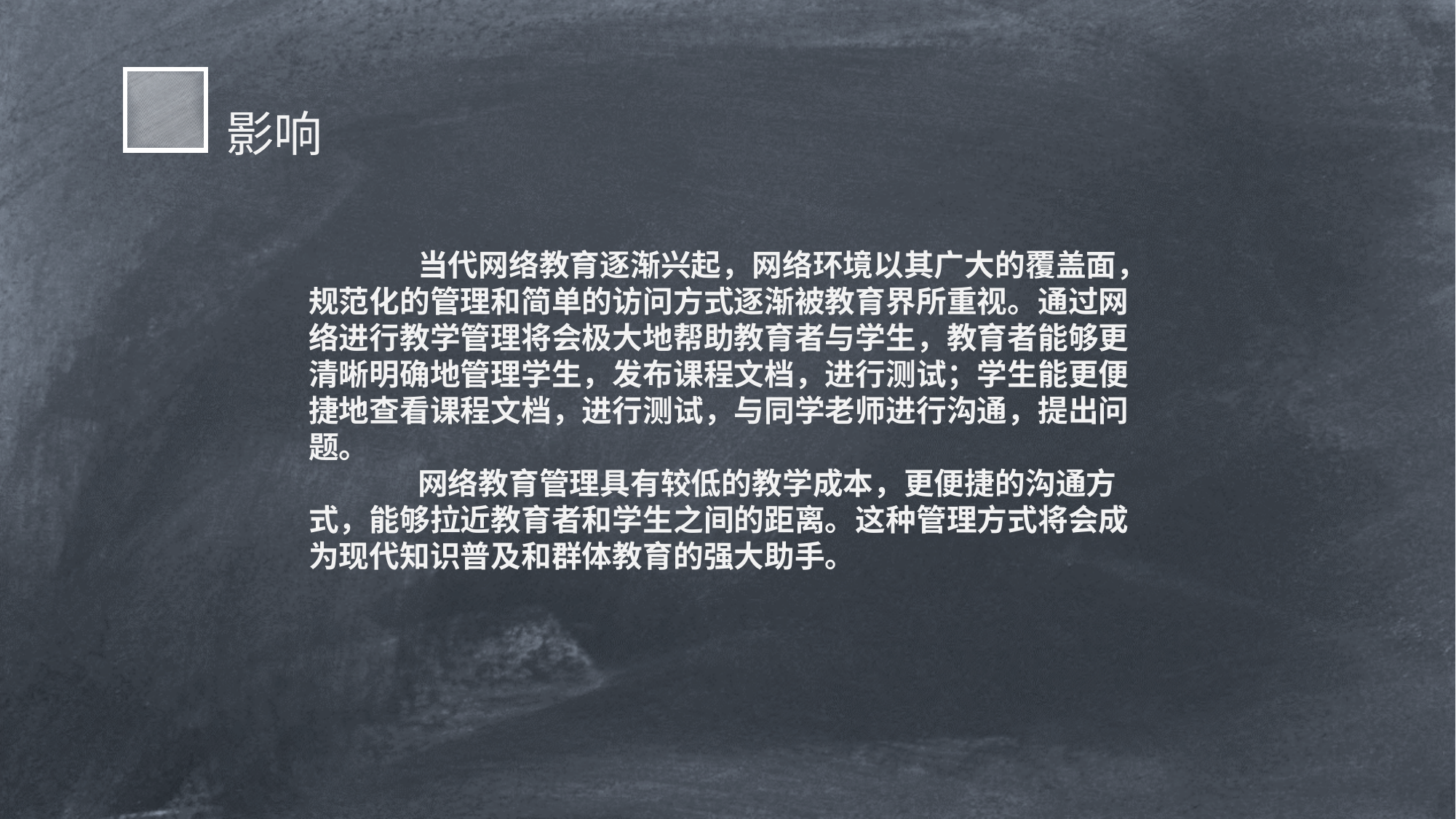

影响

	当代网络教育逐渐兴起，网络环境以其广大的覆盖面，规范化的管理和简单的访问方式逐渐被教育界所重视。通过网络进行教学管理将会极大地帮助教育者与学生，教育者能够更清晰明确地管理学生，发布课程文档，进行测试；学生能更便捷地查看课程文档，进行测试，与同学老师进行沟通，提出问题。
	网络教育管理具有较低的教学成本，更便捷的沟通方式，能够拉近教育者和学生之间的距离。这种管理方式将会成为现代知识普及和群体教育的强大助手。